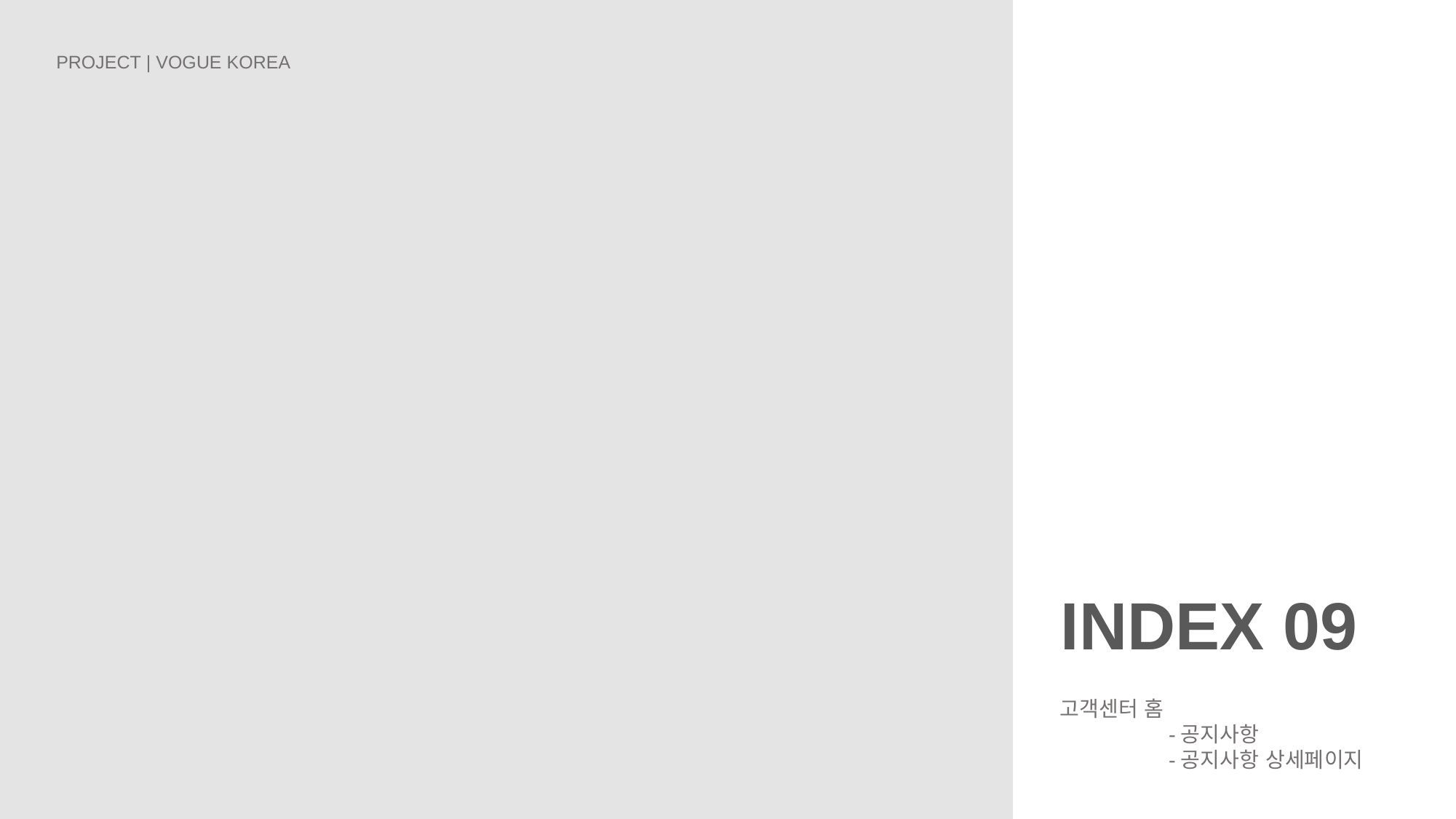

PROJECT | VOGUE KOREA
INDEX 09
고객센터 홈
	-공지사항
	-공지사항 상세페이지